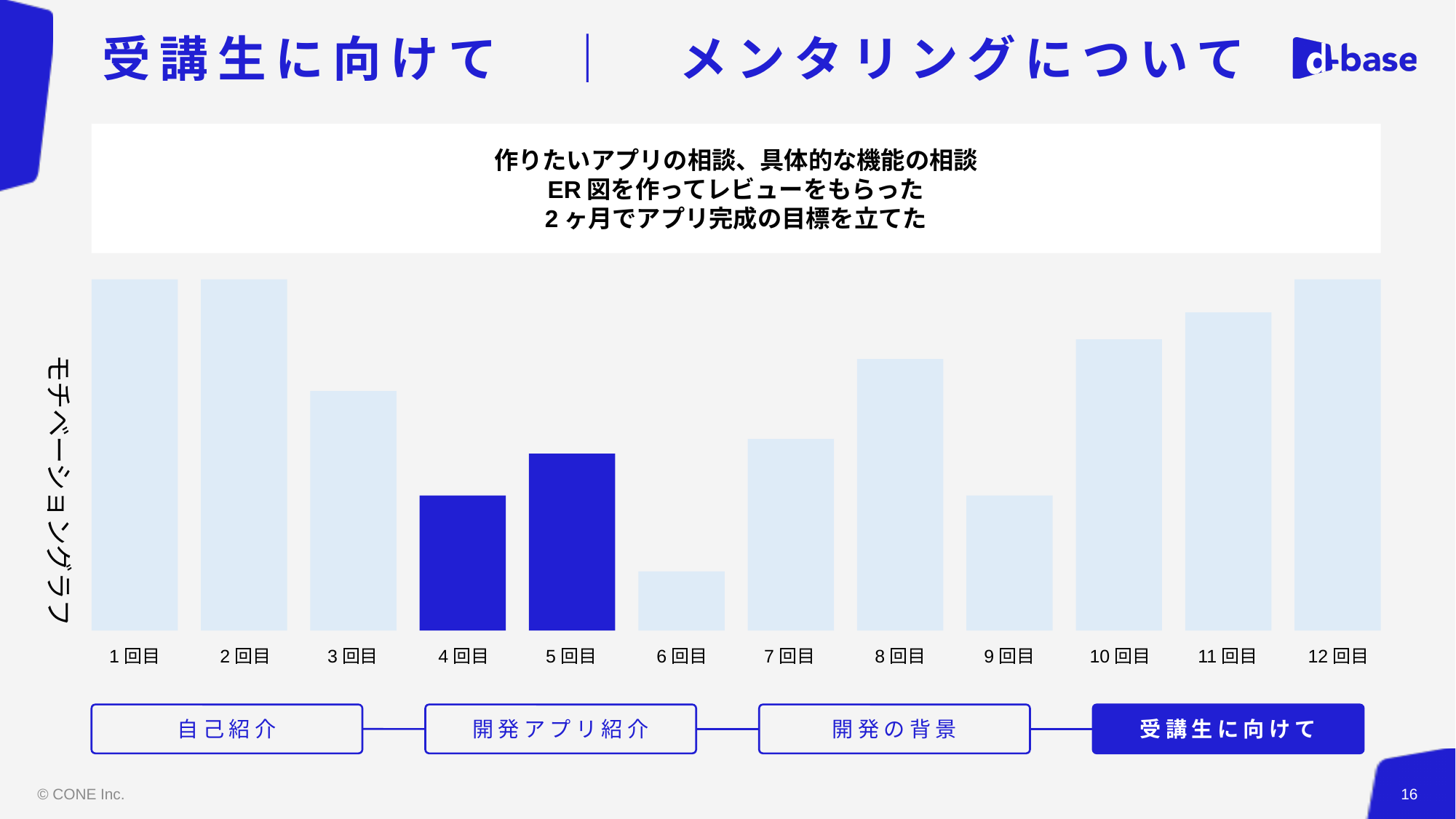

# 受講生に向けて　｜　メンタリングについて
作りたいアプリの相談、具体的な機能の相談
ER図を作ってレビューをもらった
2ヶ月でアプリ完成の目標を立てた

モチベーショングラフ

1回目
2回目
3回目
4回目
5回目
6回目
7回目
8回目
9回目
10回目
11回目
12回目
自己紹介
開発アプリ紹介
開発の背景
受講生に向けて
© CONE Inc.
16